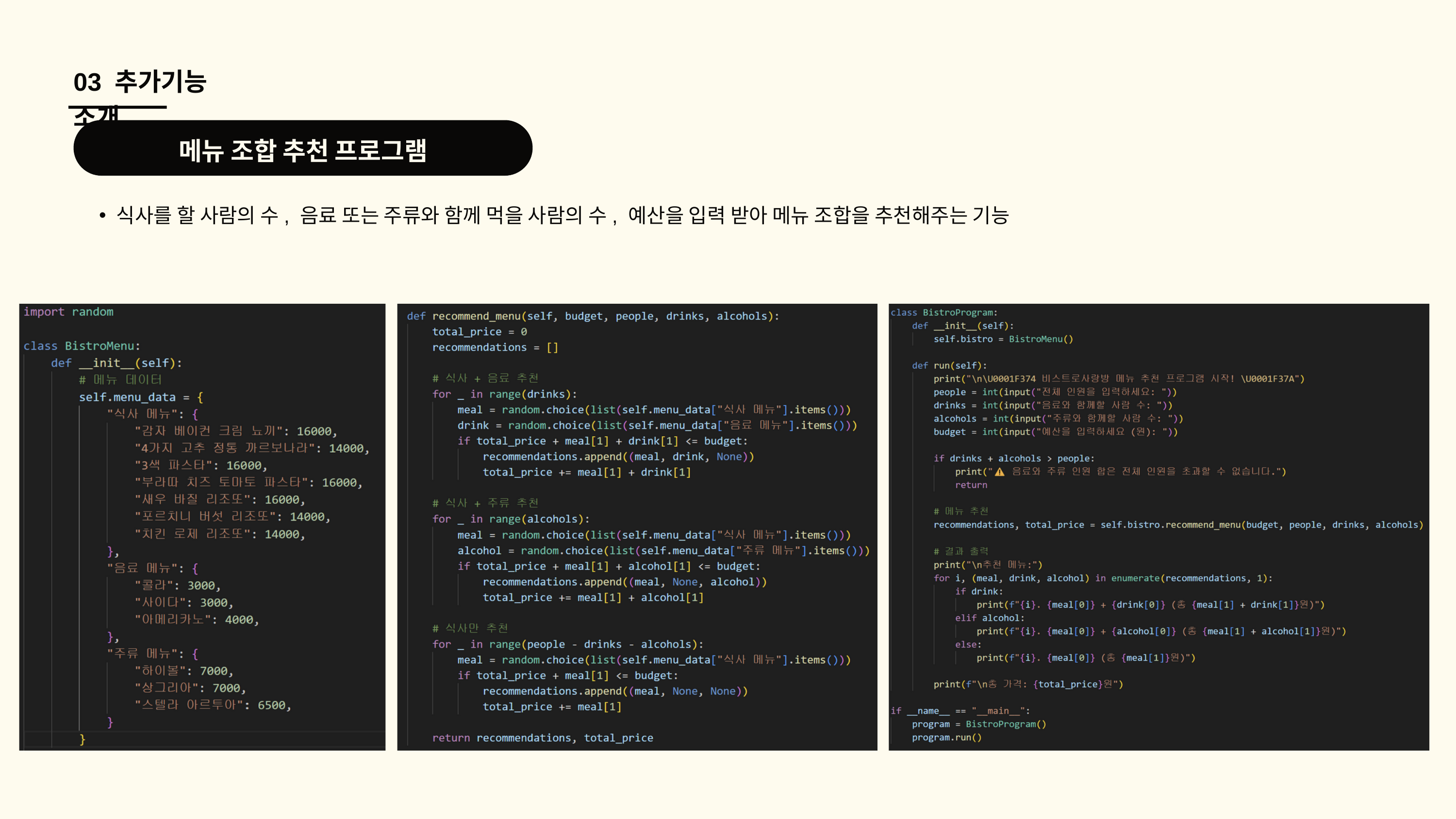

03 추가기능 소개

메뉴 조합 추천 프로그램
식사를 할 사람의 수, 음료 또는 주류와 함께 먹을 사람의 수, 예산을 입력 받아 메뉴 조합을 추천해주는 기능